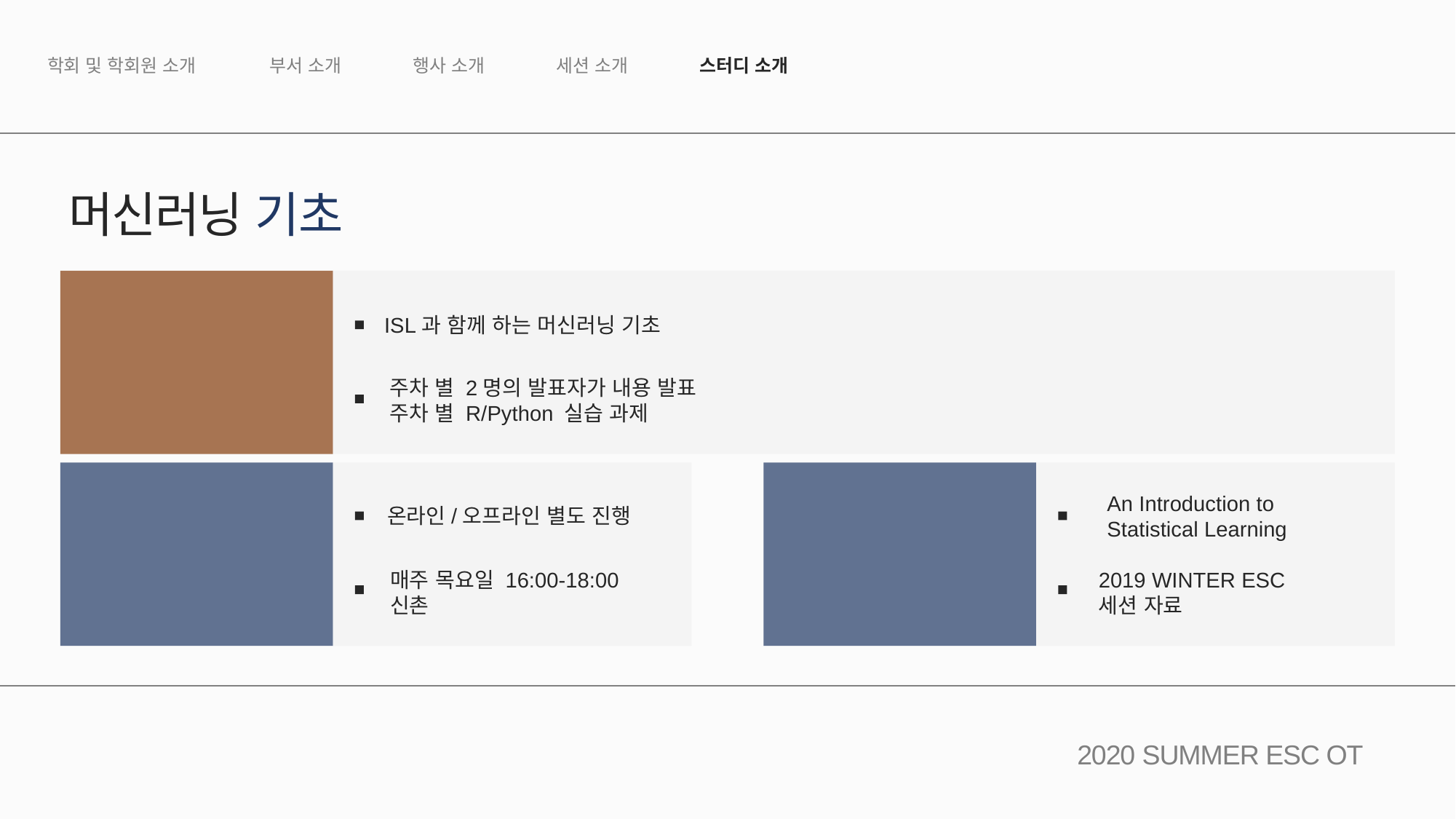

행사 소개
세션 소개
스터디 소개
부서 소개
학회 및 학회원 소개
머신러닝 기초

ISL과 함께 하는 머신러닝 기초

스터디
소개
주차 별 2명의 발표자가 내용 발표
주차 별 R/Python 실습 과제

An Introduction to
Statistical Learning
온라인/오프라인 별도 진행

스터디
교재
스터디
일정
2019 WINTER ESC
세션 자료
매주 목요일 16:00-18:00
신촌

2020 SUMMER ESC OT